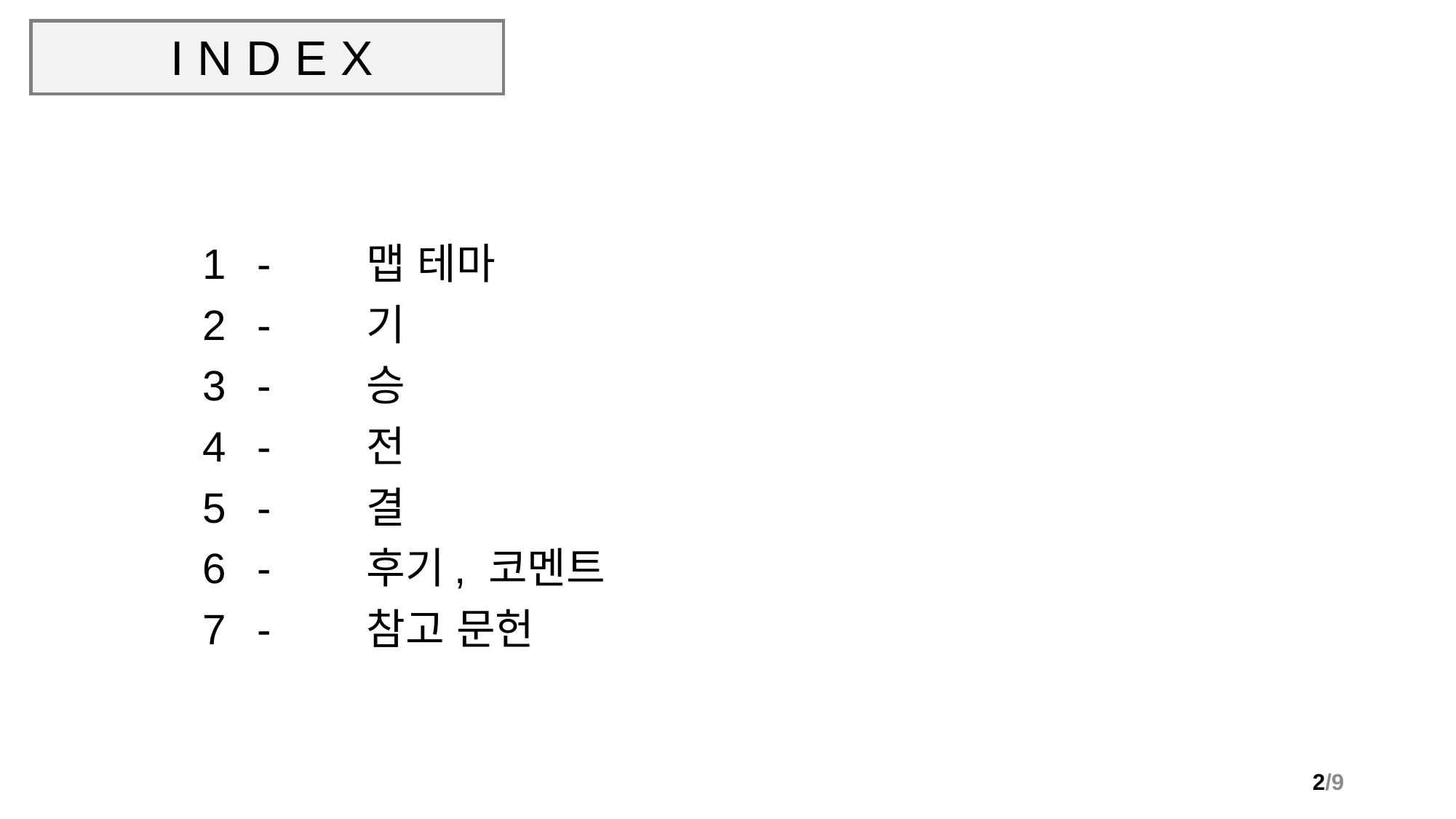

# I N D E X
-	맵 테마
-	기
-	승
-	전
-	결
-	후기, 코멘트
-	참고 문헌

2/9